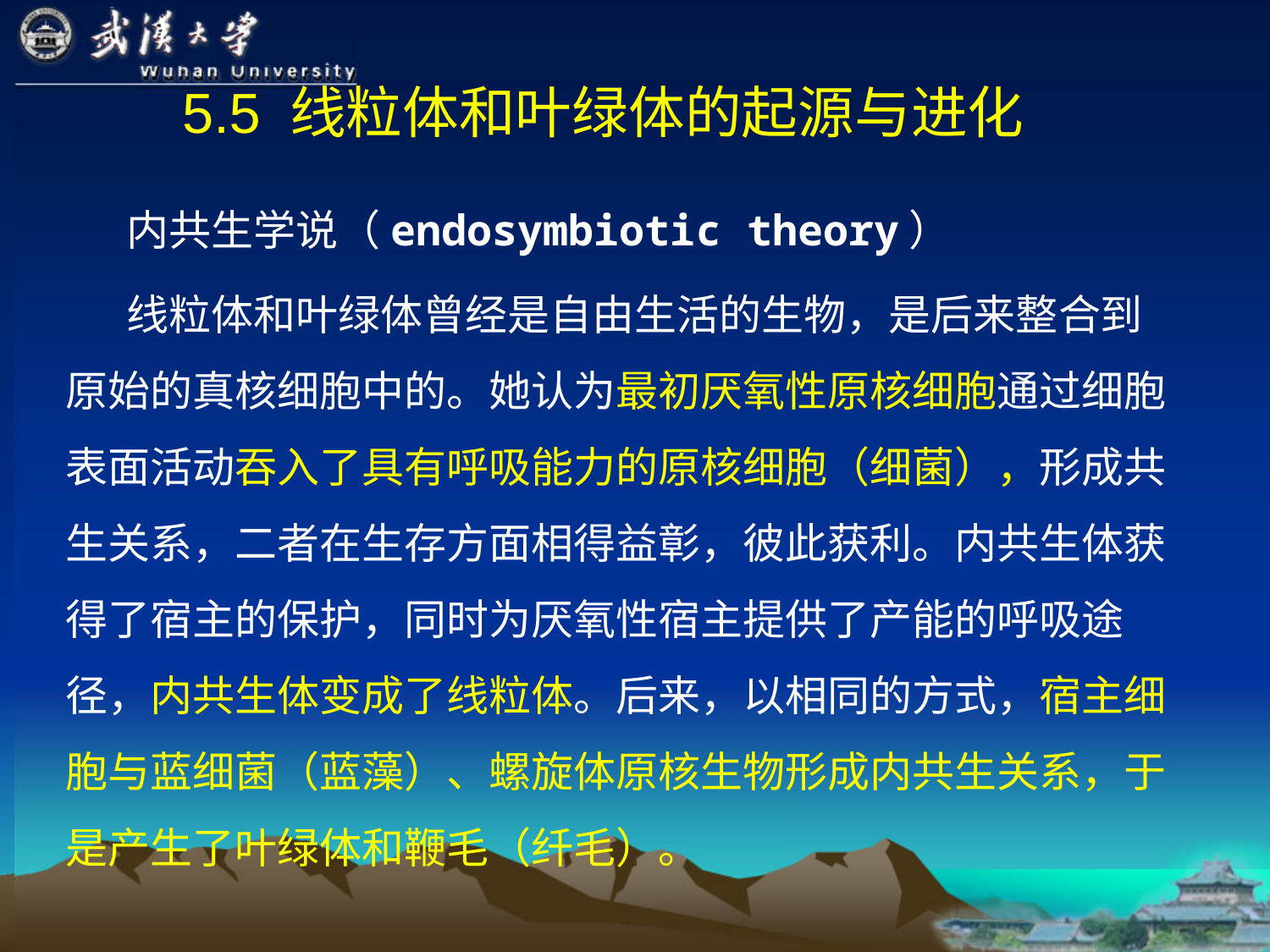

# 5.5 线粒体和叶绿体的起源与进化
内共生学说（endosymbiotic theory）
线粒体和叶绿体曾经是自由生活的生物，是后来整合到原始的真核细胞中的。她认为最初厌氧性原核细胞通过细胞表面活动吞入了具有呼吸能力的原核细胞（细菌），形成共生关系，二者在生存方面相得益彰，彼此获利。内共生体获得了宿主的保护，同时为厌氧性宿主提供了产能的呼吸途径，内共生体变成了线粒体。后来，以相同的方式，宿主细胞与蓝细菌（蓝藻）、螺旋体原核生物形成内共生关系，于是产生了叶绿体和鞭毛（纤毛）。